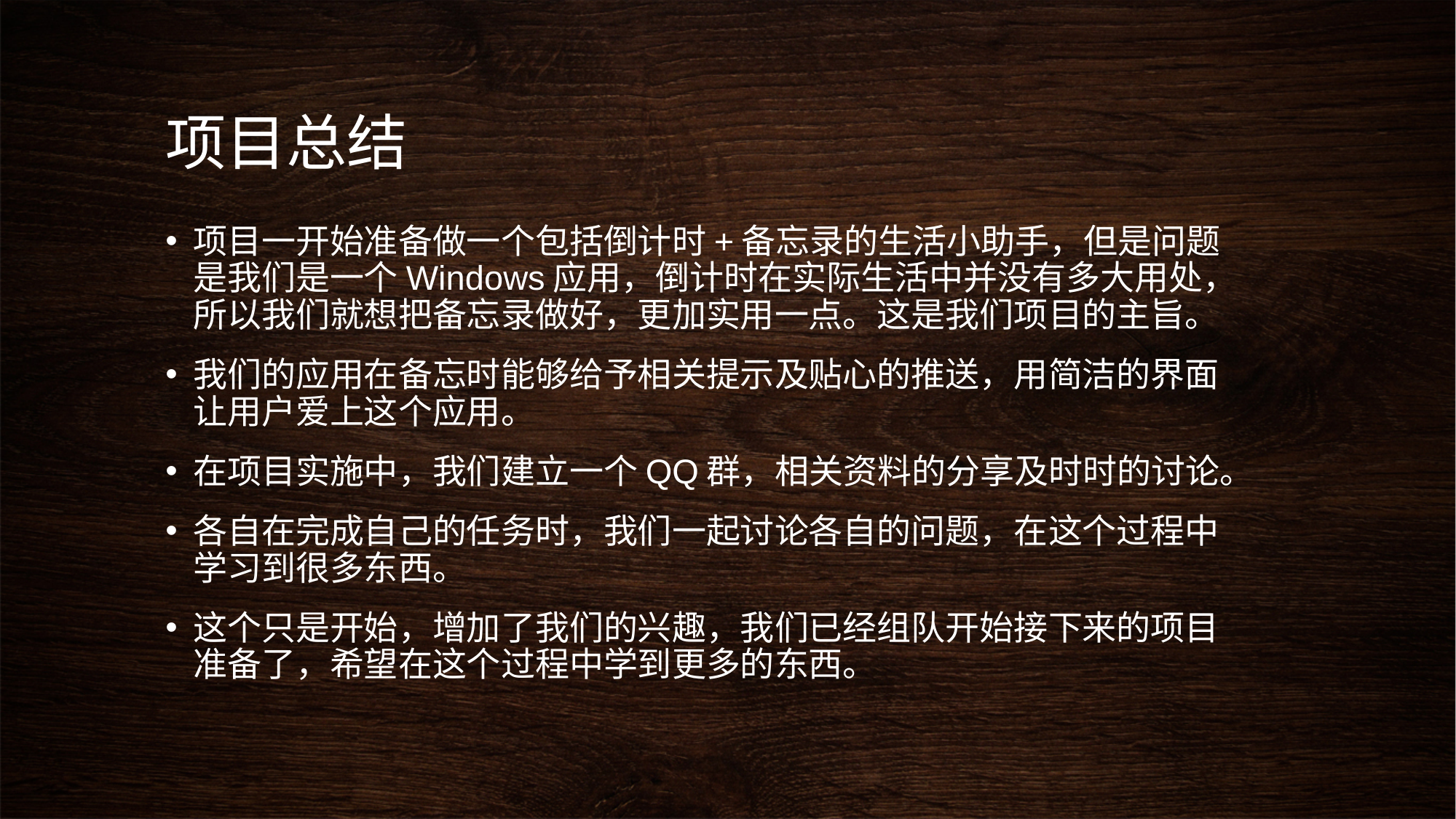

# 项目总结
项目一开始准备做一个包括倒计时+备忘录的生活小助手，但是问题是我们是一个Windows应用，倒计时在实际生活中并没有多大用处，所以我们就想把备忘录做好，更加实用一点。这是我们项目的主旨。
我们的应用在备忘时能够给予相关提示及贴心的推送，用简洁的界面让用户爱上这个应用。
在项目实施中，我们建立一个QQ群，相关资料的分享及时时的讨论。
各自在完成自己的任务时，我们一起讨论各自的问题，在这个过程中学习到很多东西。
这个只是开始，增加了我们的兴趣，我们已经组队开始接下来的项目准备了，希望在这个过程中学到更多的东西。